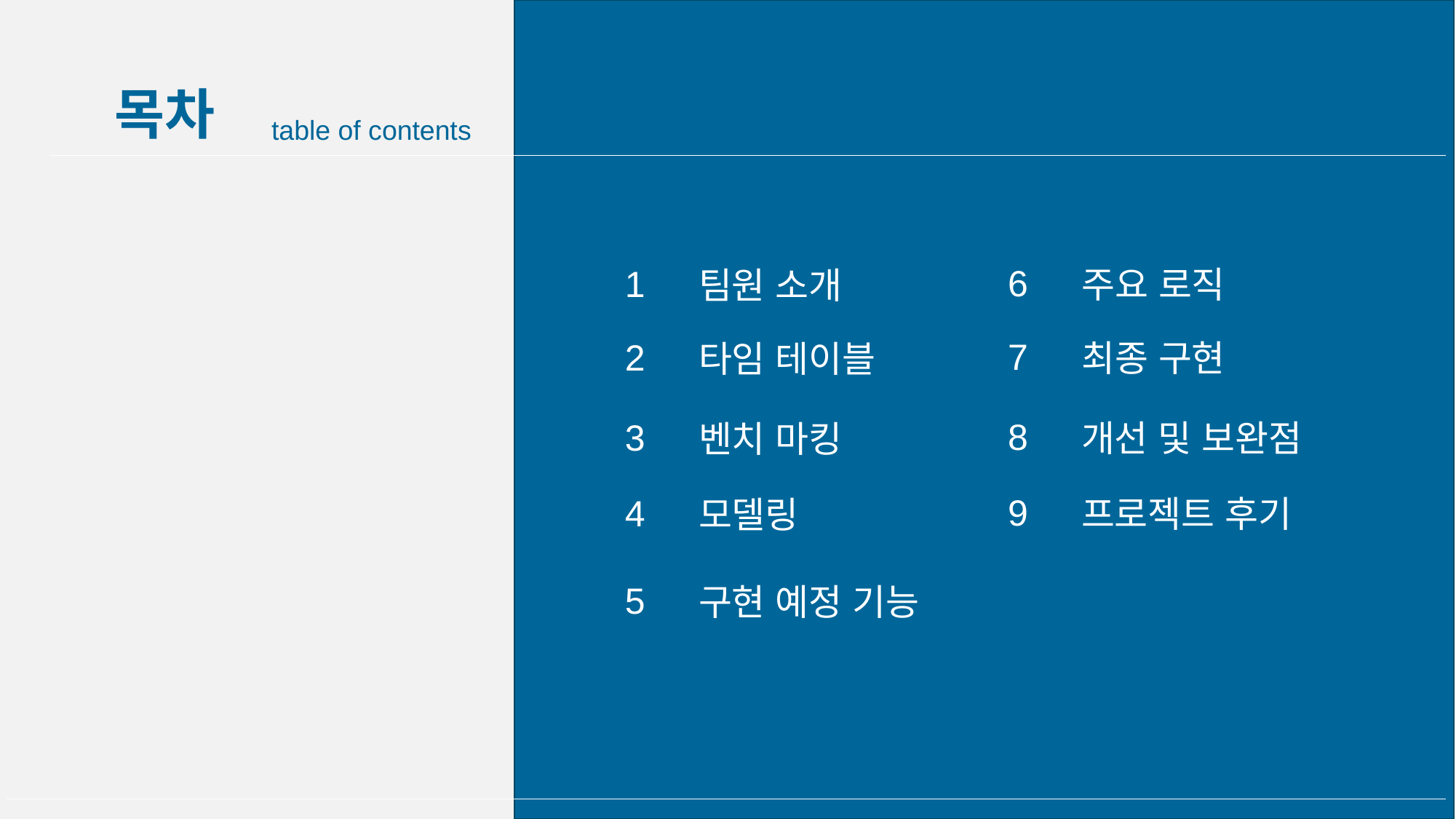

목차
table of contents
6
1
 주요 로직
 팀원 소개
7
2
 최종 구현
 타임 테이블
8
3
 개선 및 보완점
 벤치 마킹
9
4
 프로젝트 후기
 모델링
5
 구현 예정 기능